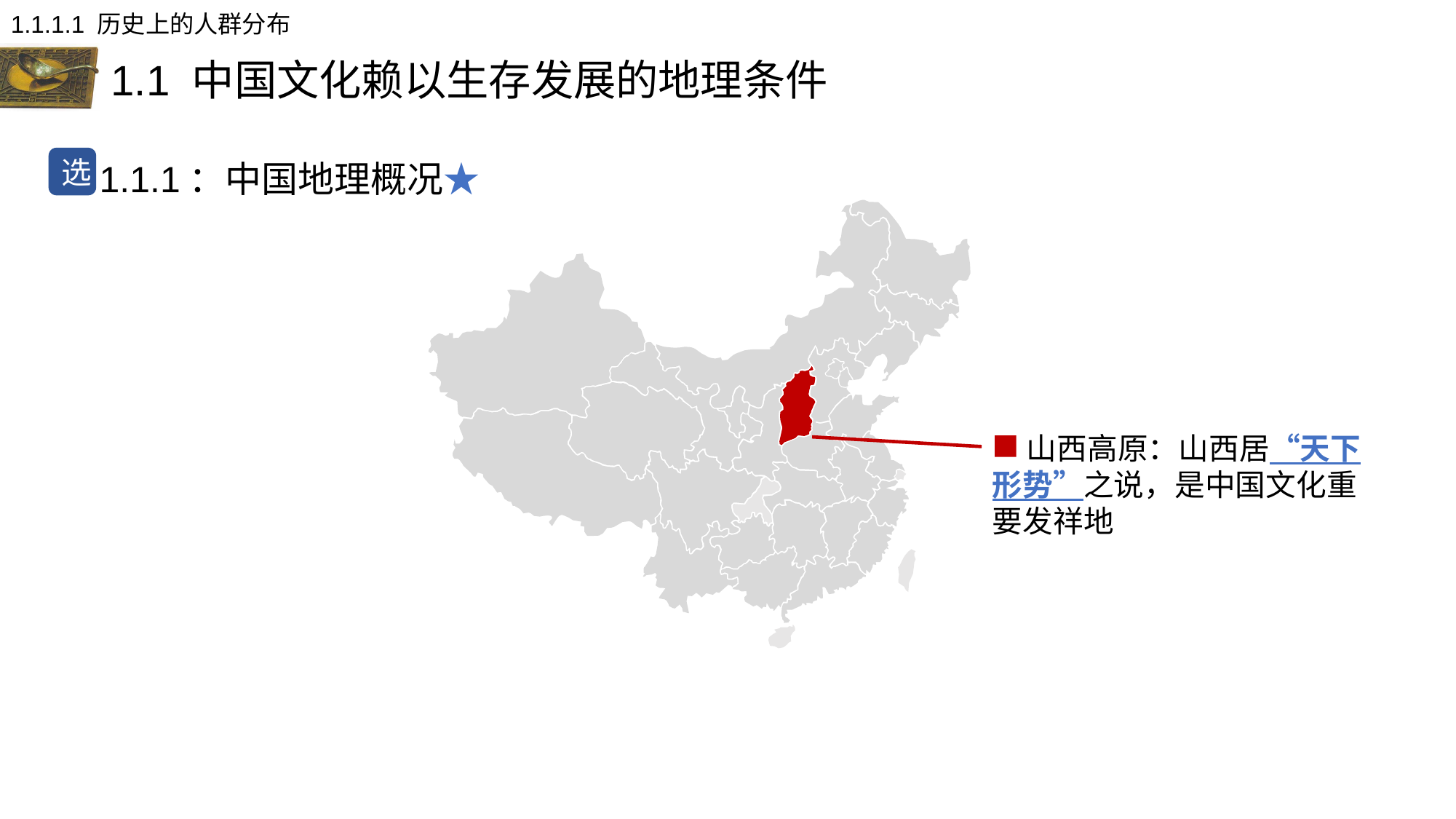

1.1.1.1 历史上的人群分布
# 1.1 中国文化赖以生存发展的地理条件
1.1.1：中国地理概况★
选

    山西高原：山西居“天下形势”之说，是中国文化重要发祥地

16